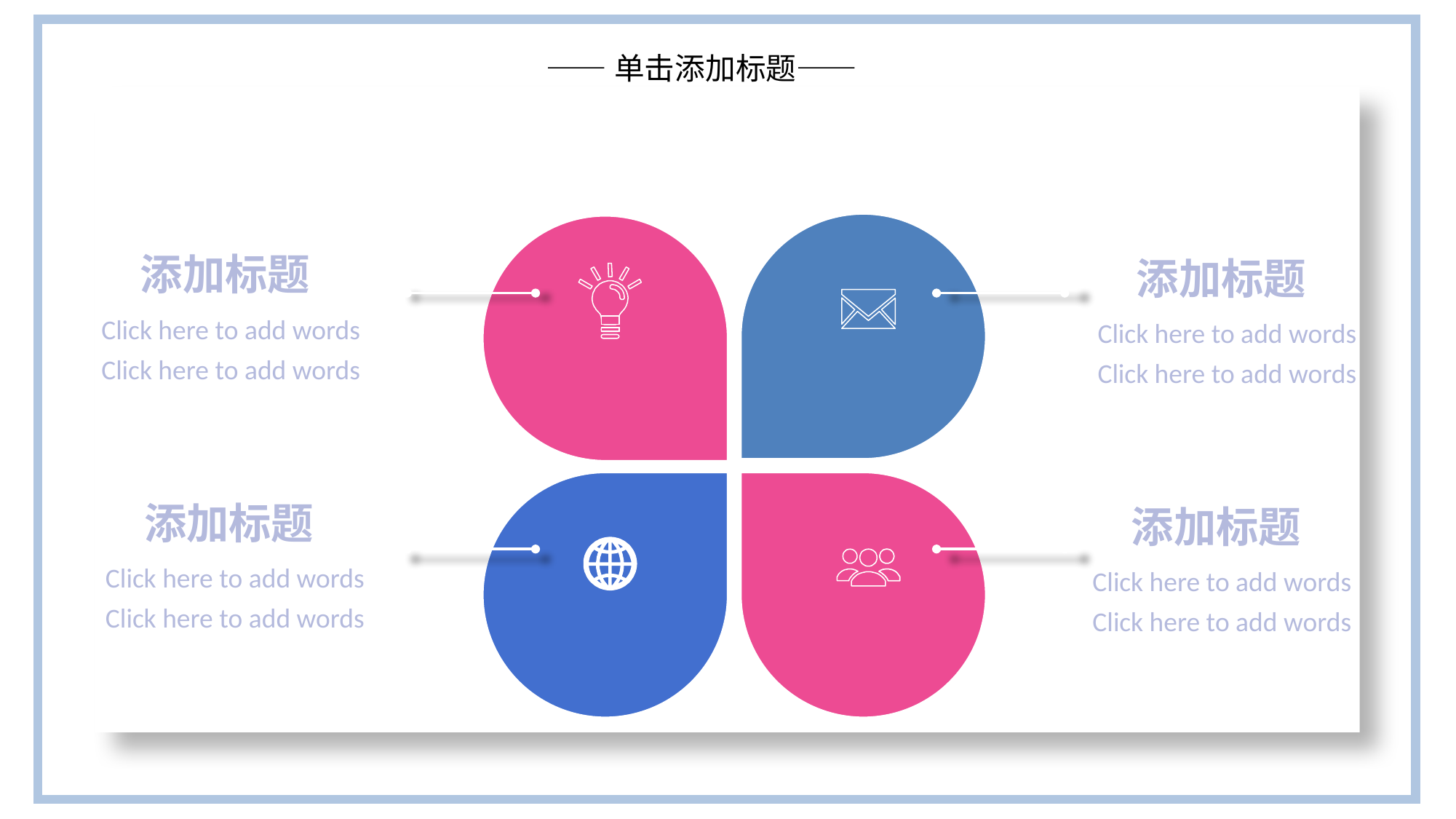

——单击添加标题——

添加标题
添加标题
Click here to add words
Click here to add words
Click here to add words
Click here to add words

添加标题
添加标题
Click here to add words
Click here to add words
Click here to add words
Click here to add words